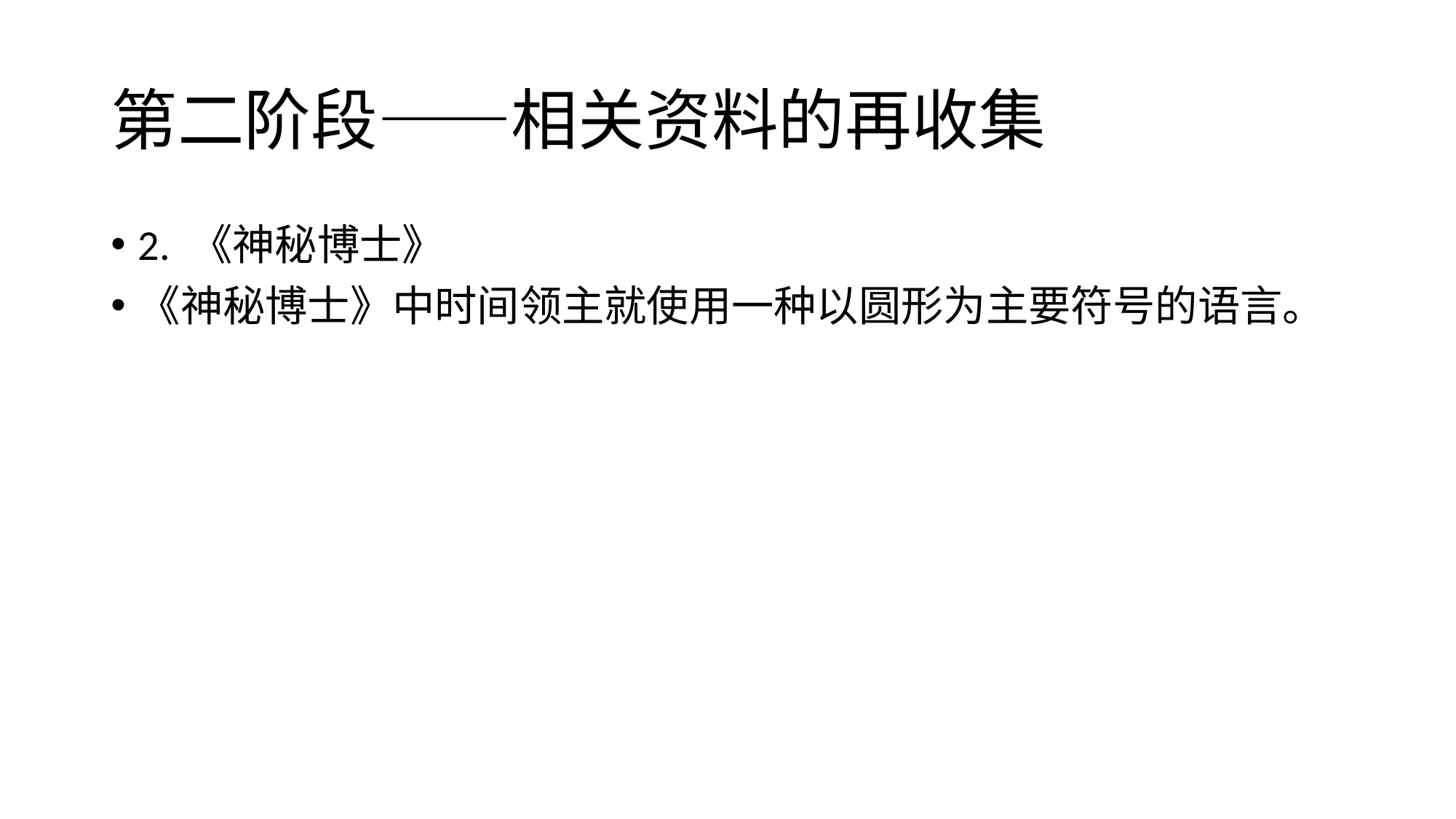

# 第二阶段——相关资料的再收集
2. 《神秘博士》
《神秘博士》中时间领主就使用一种以圆形为主要符号的语言。